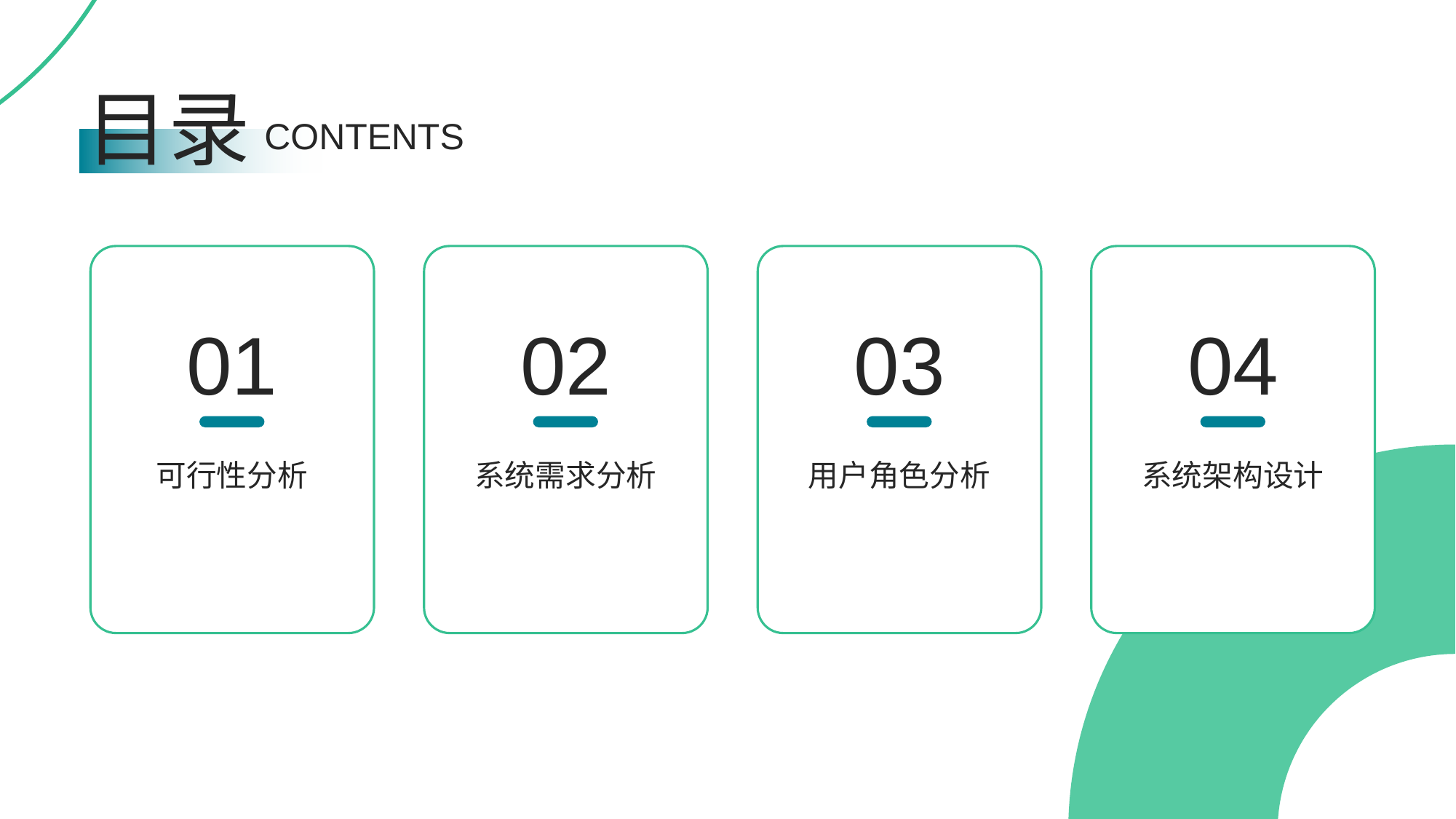

目录
CONTENTS

01
02
03
04

可行性分析
系统需求分析
用户角色分析
系统架构设计